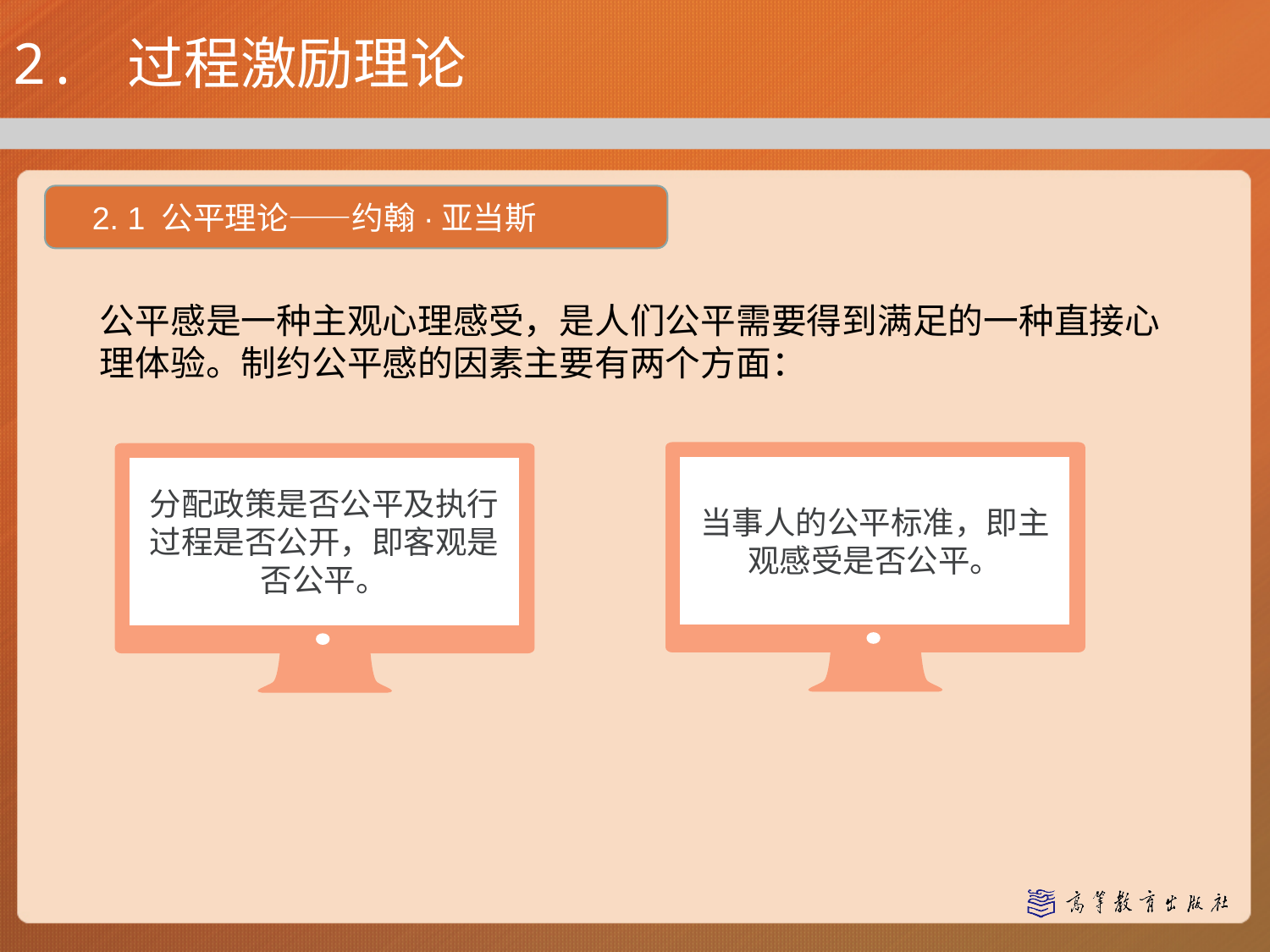

2. 过程激励理论
2. 1 公平理论——约翰·亚当斯
公平感是一种主观心理感受，是人们公平需要得到满足的一种直接心理体验。制约公平感的因素主要有两个方面：

当事人的公平标准，即主观感受是否公平。

分配政策是否公平及执行过程是否公开，即客观是否公平。